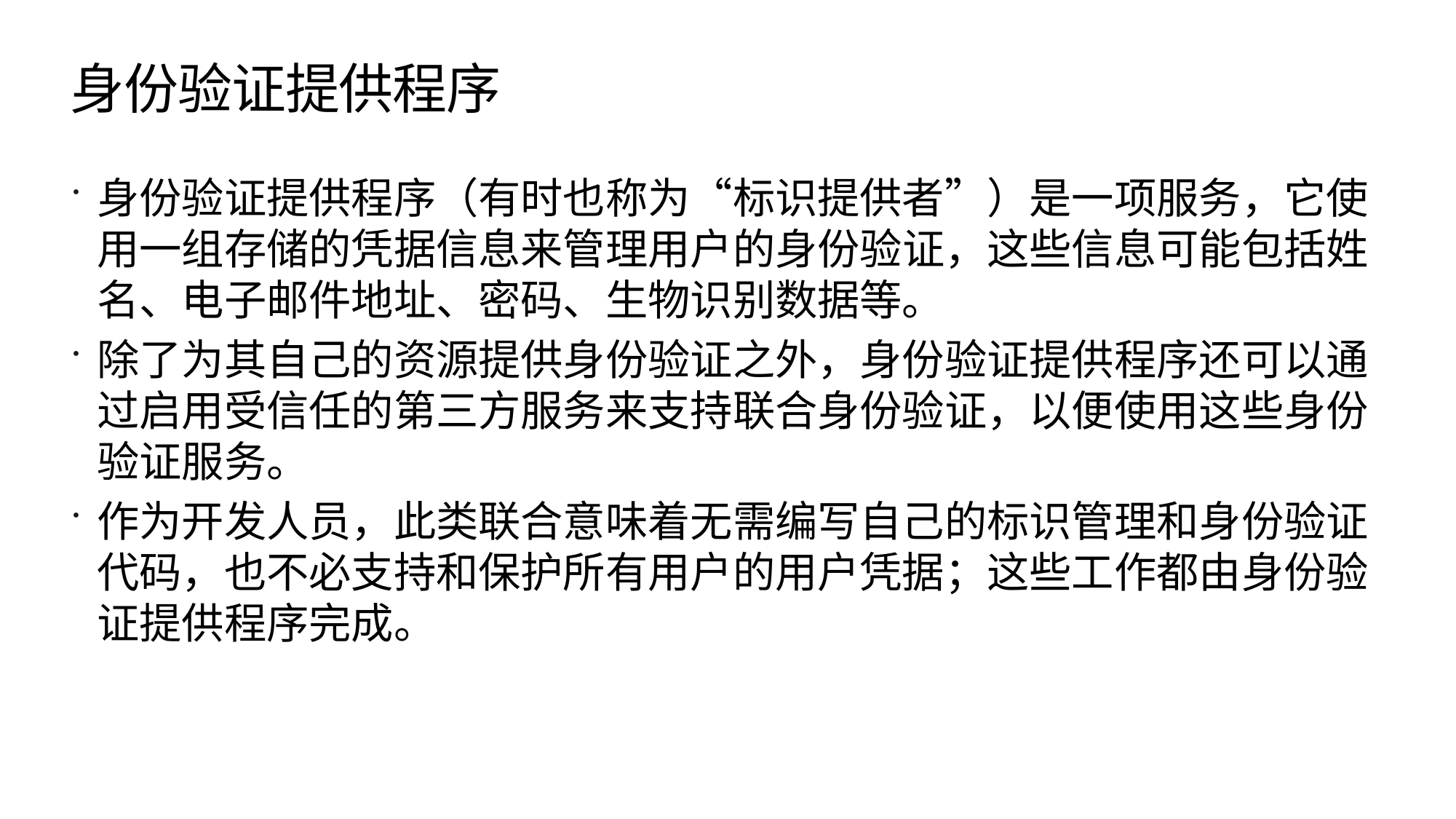

# 身份验证提供程序
身份验证提供程序（有时也称为“标识提供者”）是一项服务，它使用一组存储的凭据信息来管理用户的身份验证，这些信息可能包括姓名、电子邮件地址、密码、生物识别数据等。
除了为其自己的资源提供身份验证之外，身份验证提供程序还可以通过启用受信任的第三方服务来支持联合身份验证，以便使用这些身份验证服务。
作为开发人员，此类联合意味着无需编写自己的标识管理和身份验证代码，也不必支持和保护所有用户的用户凭据；这些工作都由身份验证提供程序完成。